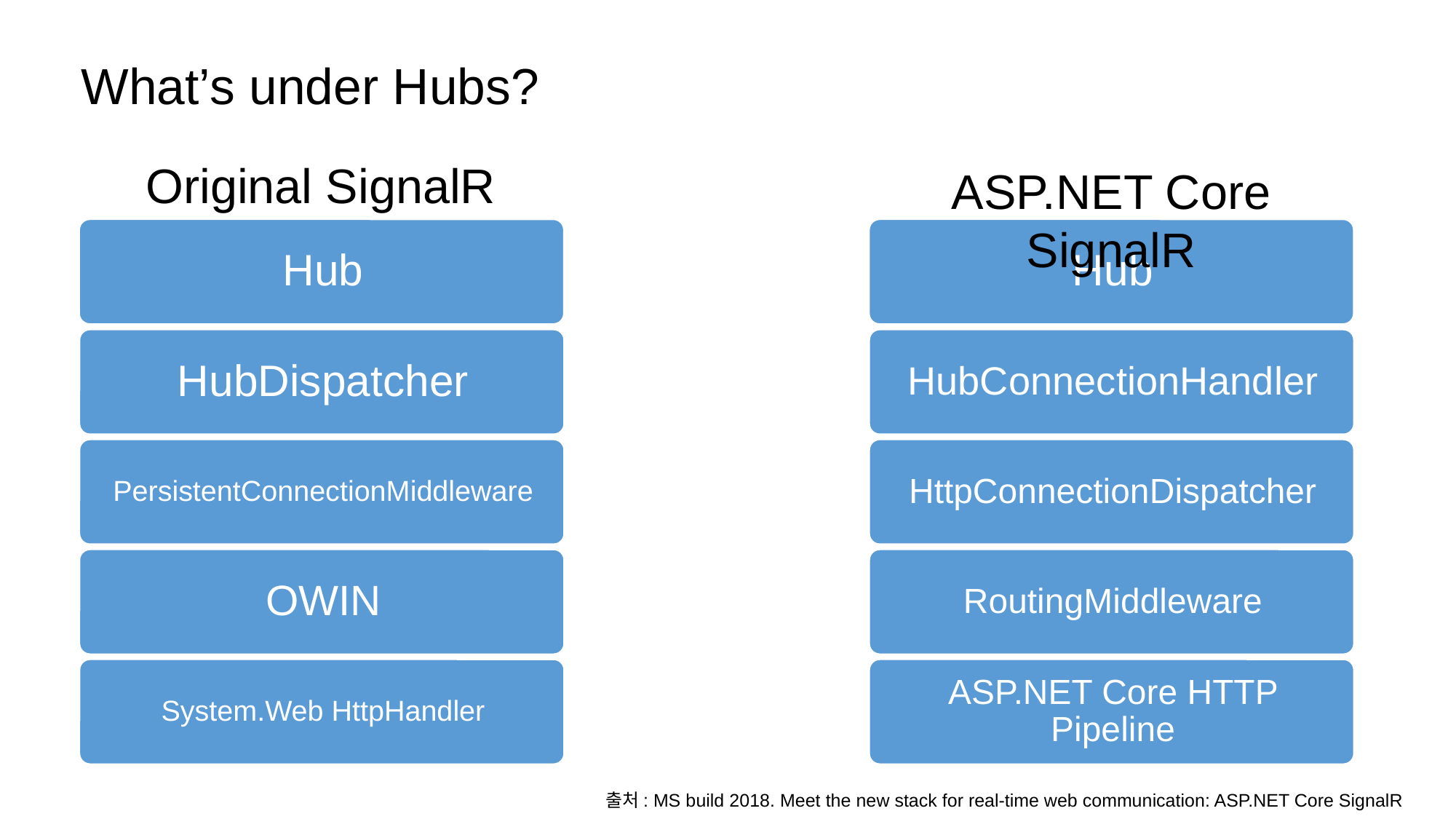

# What’s under Hubs?
Original SignalR
ASP.NET Core SignalR
Hub
HubConnectionHandler
HttpConnectionDispatcher
RoutingMiddleware
ASP.NET Core HTTP Pipeline
Hub
HubDispatcher
PersistentConnectionMiddleware
OWIN
System.Web HttpHandler
출처: MS build 2018. Meet the new stack for real-time web communication: ASP.NET Core SignalR